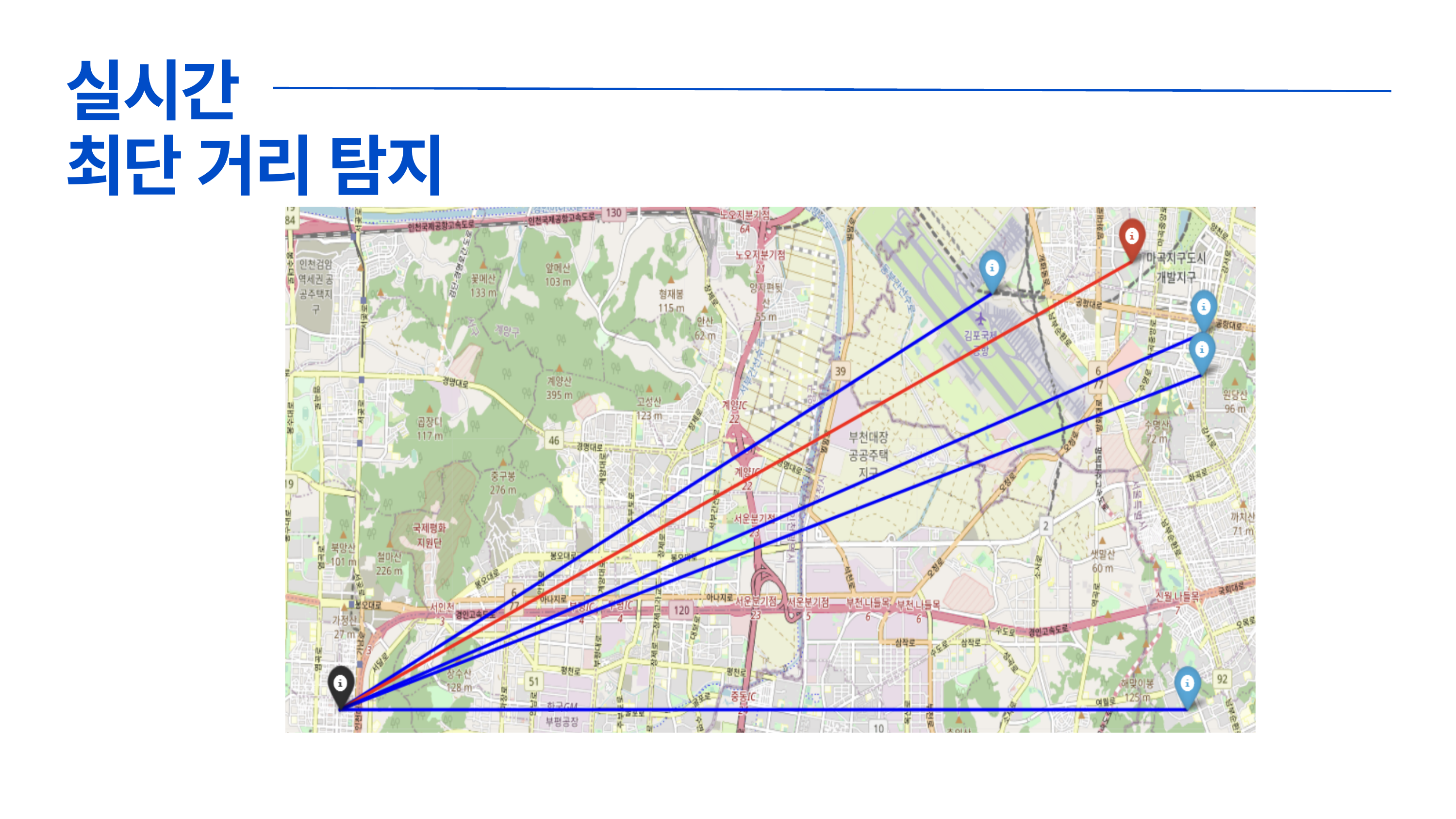

실시간
최단 거리 탐지

|  |
| --- |